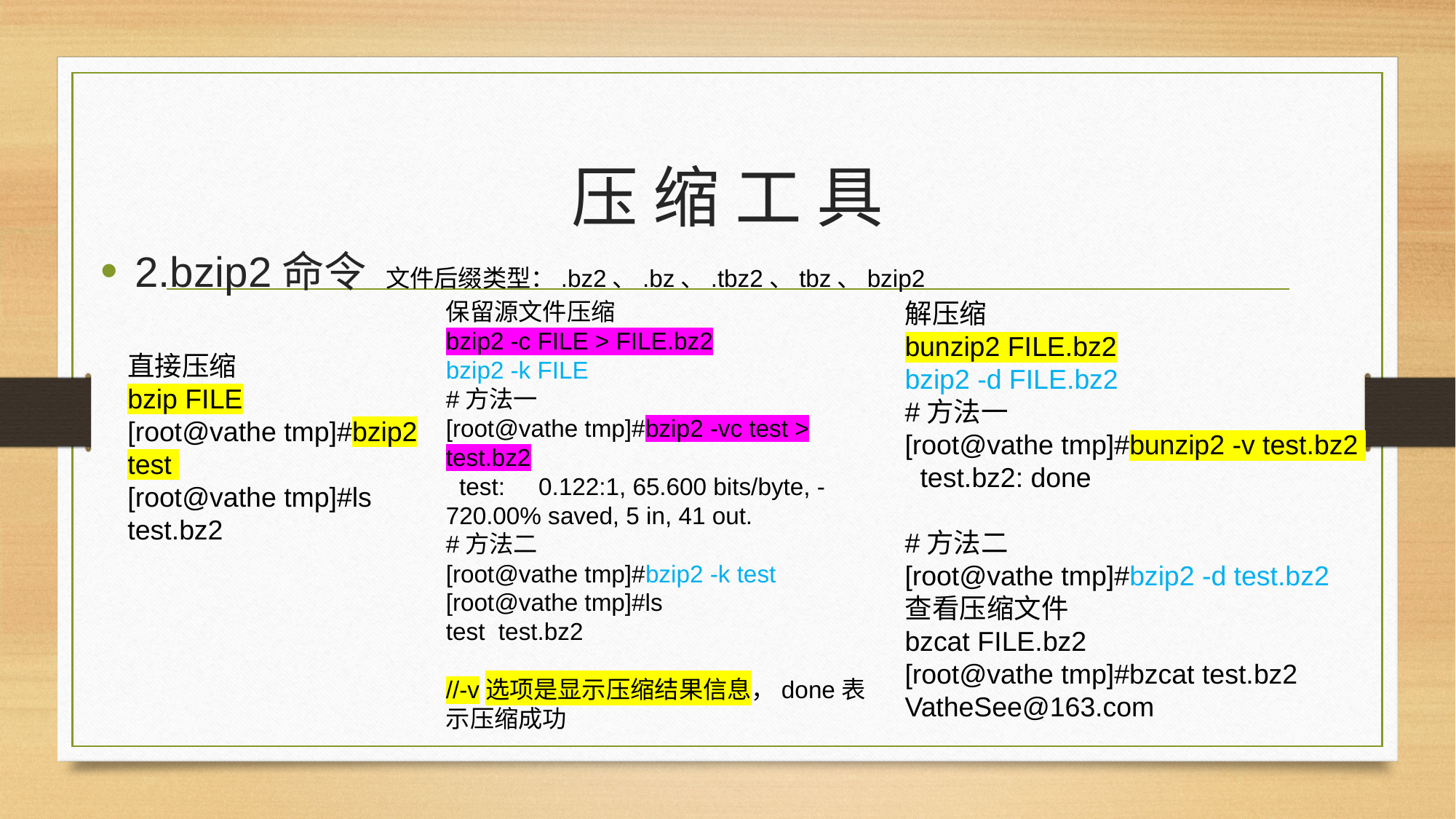

# 压 缩 工 具
2.bzip2命令  文件后缀类型：.bz2、.bz、.tbz2、tbz、bzip2

保留源文件压缩
bzip2 -c FILE > FILE.bz2
bzip2 -k FILE
#方法一
[root@vathe tmp]#bzip2 -vc test > test.bz2
  test:     0.122:1, 65.600 bits/byte, -720.00% saved, 5 in, 41 out.
#方法二
[root@vathe tmp]#bzip2 -k test
[root@vathe tmp]#ls
test  test.bz2

//-v选项是显示压缩结果信息，done表示压缩成功
解压缩
bunzip2 FILE.bz2
bzip2 -d FILE.bz2
#方法一
[root@vathe tmp]#bunzip2 -v test.bz2
  test.bz2: done

#方法二
[root@vathe tmp]#bzip2 -d test.bz2
查看压缩文件
bzcat FILE.bz2
[root@vathe tmp]#bzcat test.bz2
VatheSee@163.com
直接压缩
bzip FILE
[root@vathe tmp]#bzip2 test
[root@vathe tmp]#ls
test.bz2